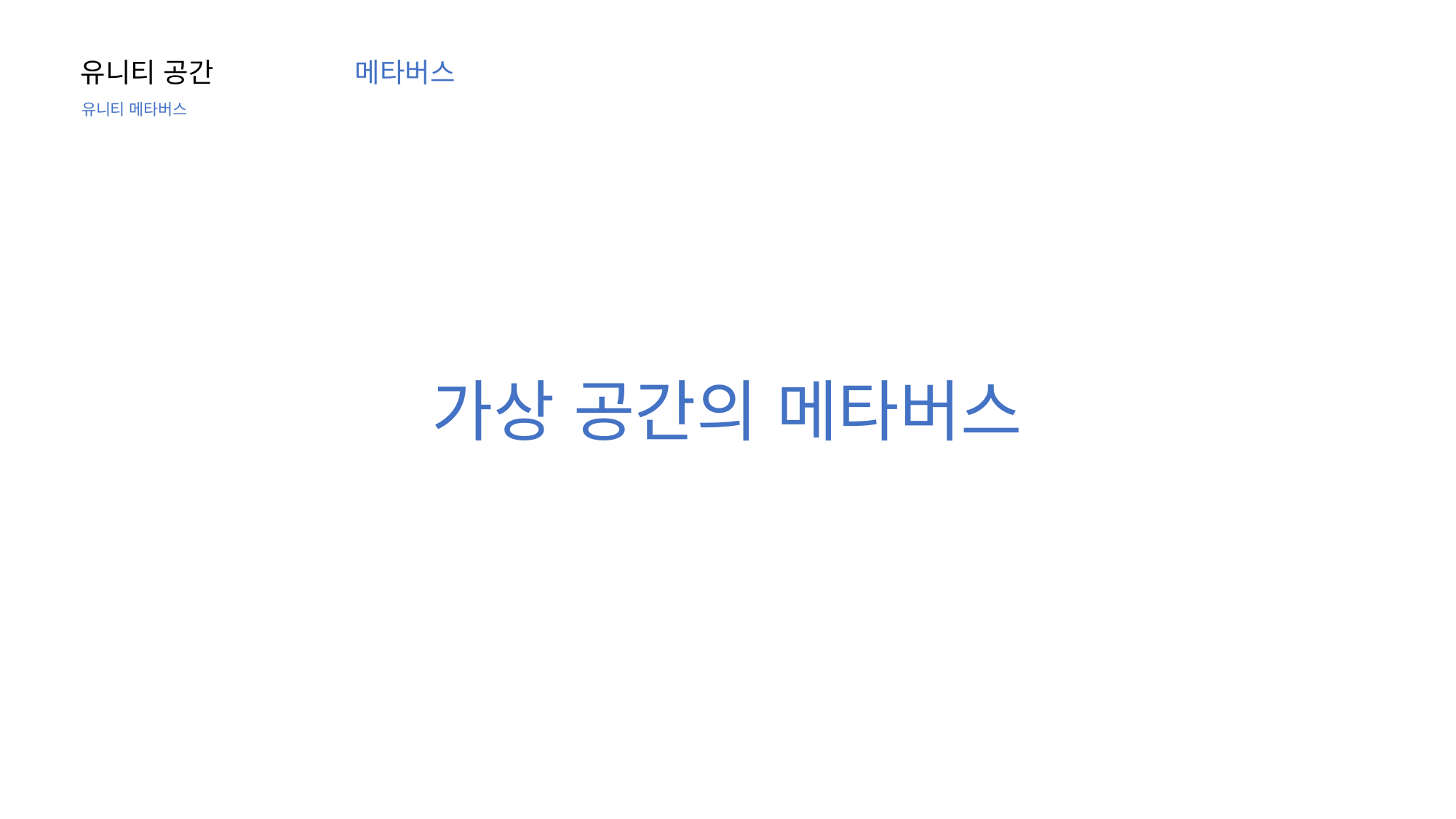

유니티 공간
메타버스
유니티 메타버스
가상 공간의 메타버스